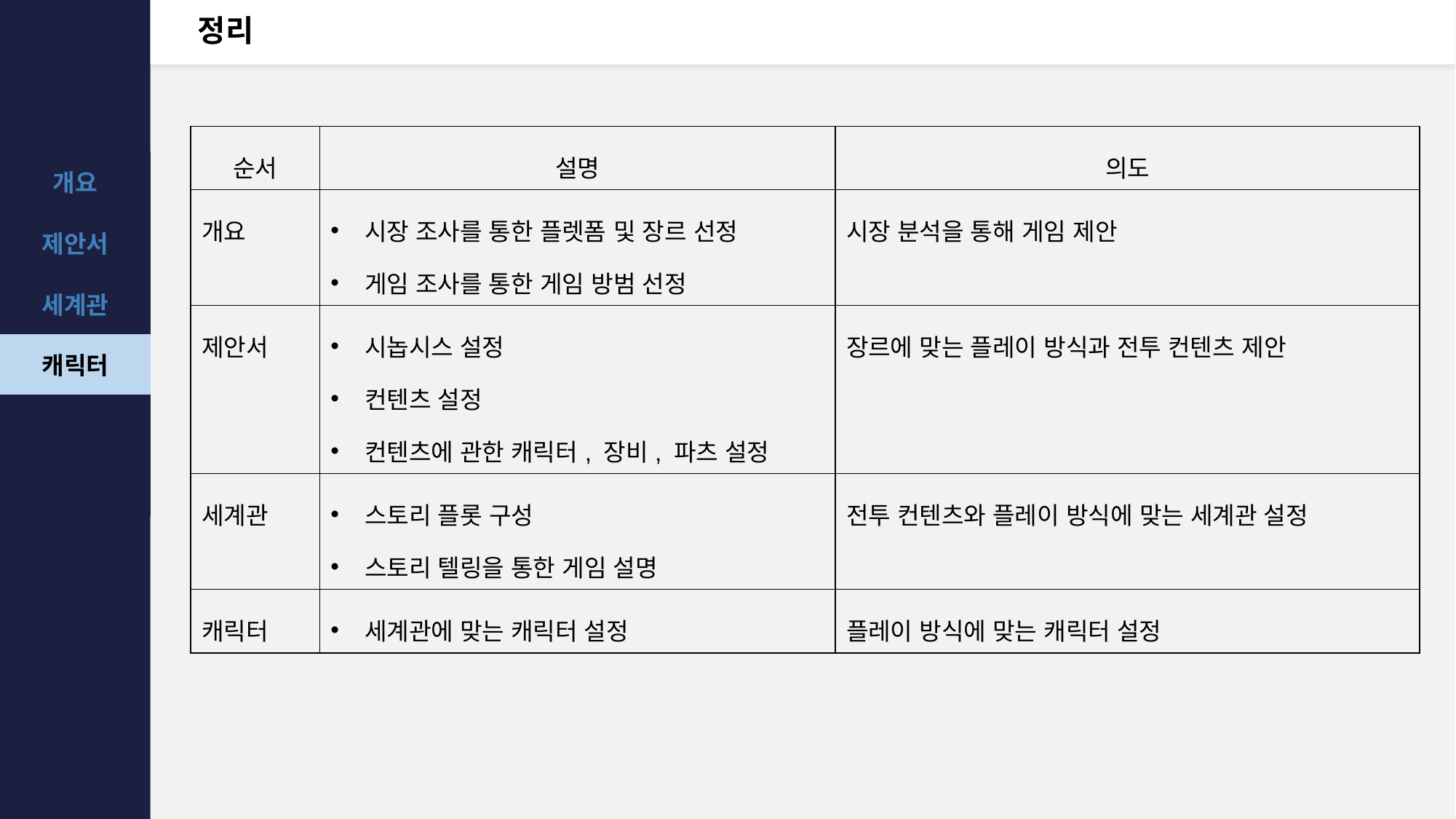

# 정리
| 순서 | 설명 | 의도 |
| --- | --- | --- |
| 개요 | 시장 조사를 통한 플렛폼 및 장르 선정 게임 조사를 통한 게임 방범 선정 | 시장 분석을 통해 게임 제안 |
| 제안서 | 시놉시스 설정 컨텐츠 설정 컨텐츠에 관한 캐릭터, 장비, 파츠 설정 | 장르에 맞는 플레이 방식과 전투 컨텐츠 제안 |
| 세계관 | 스토리 플롯 구성 스토리 텔링을 통한 게임 설명 | 전투 컨텐츠와 플레이 방식에 맞는 세계관 설정 |
| 캐릭터 | 세계관에 맞는 캐릭터 설정 | 플레이 방식에 맞는 캐릭터 설정 |